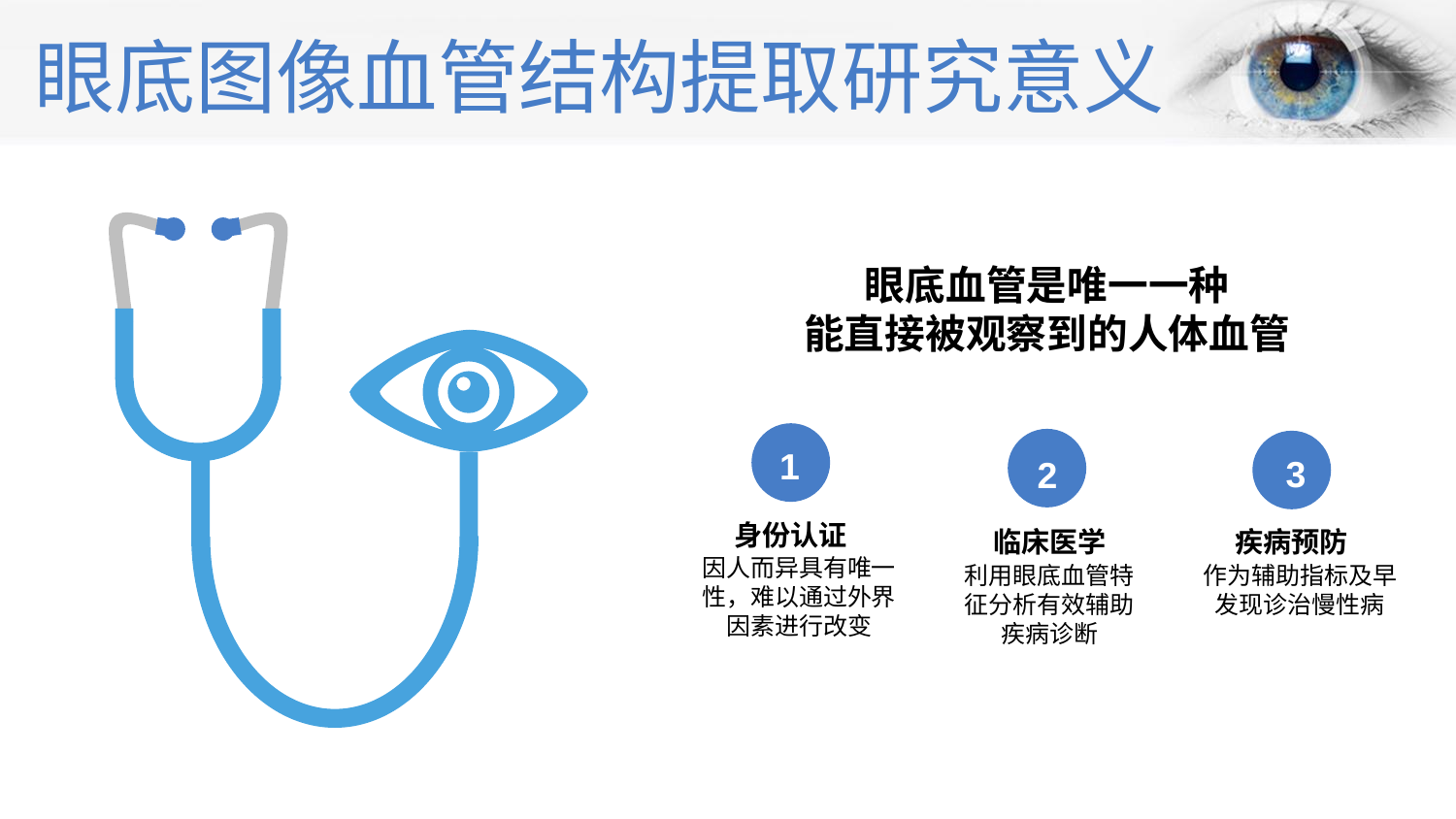

# 眼底图像血管结构提取研究意义

眼底血管是唯一一种
能直接被观察到的人体血管

1
身份认证
因人而异具有唯一性，难以通过外界因素进行改变

2
临床医学
利用眼底血管特征分析有效辅助疾病诊断

 3
疾病预防
作为辅助指标及早发现诊治慢性病